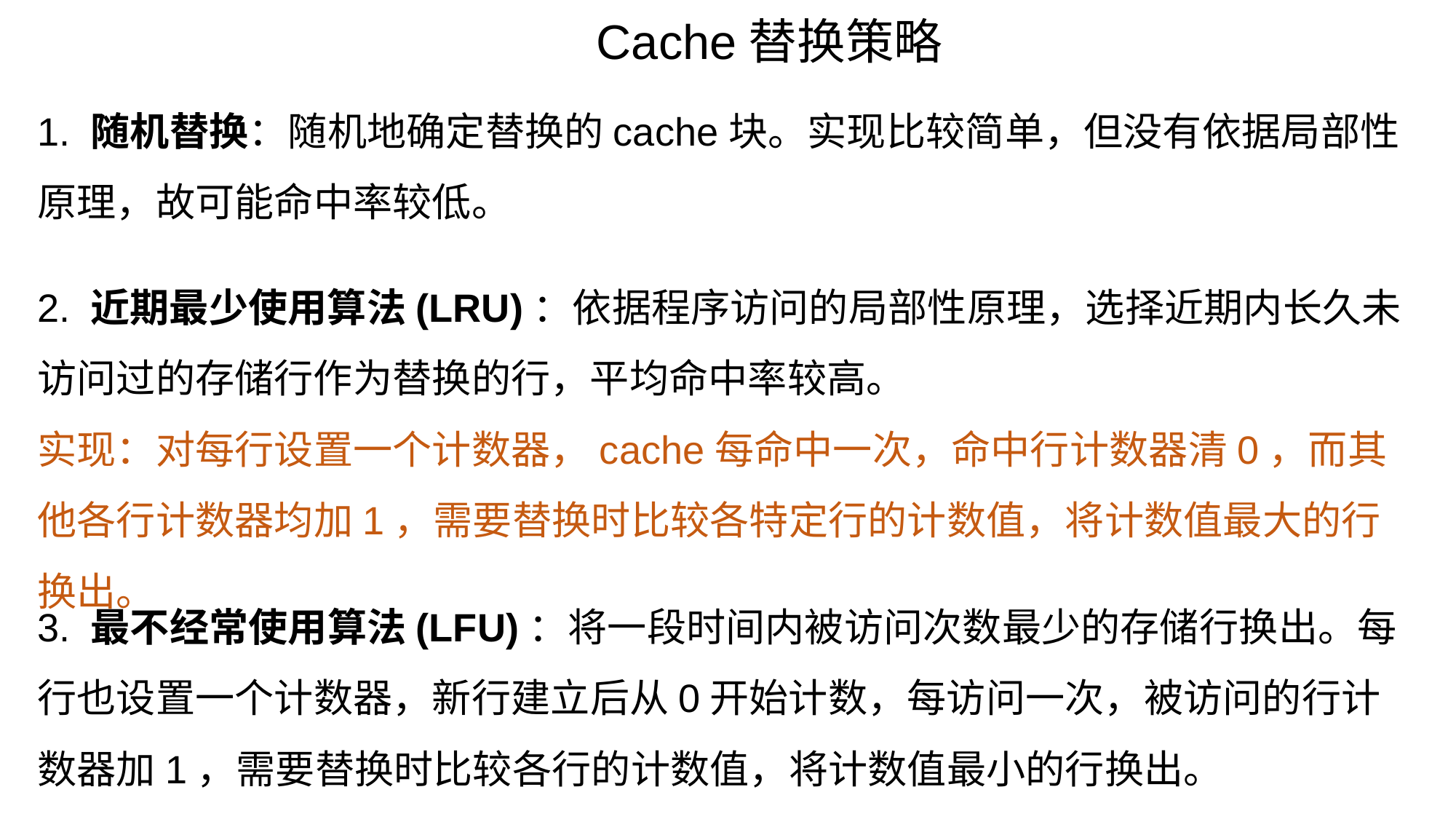

Cache替换策略
1. 随机替换：随机地确定替换的cache块。实现比较简单，但没有依据局部性原理，故可能命中率较低。
2. 近期最少使用算法(LRU)：依据程序访问的局部性原理，选择近期内长久未访问过的存储行作为替换的行，平均命中率较高。
实现：对每行设置一个计数器，cache每命中一次，命中行计数器清0，而其他各行计数器均加1，需要替换时比较各特定行的计数值，将计数值最大的行换出。
3. 最不经常使用算法(LFU)：将一段时间内被访问次数最少的存储行换出。每行也设置一个计数器，新行建立后从0开始计数，每访问一次，被访问的行计数器加1，需要替换时比较各行的计数值，将计数值最小的行换出。